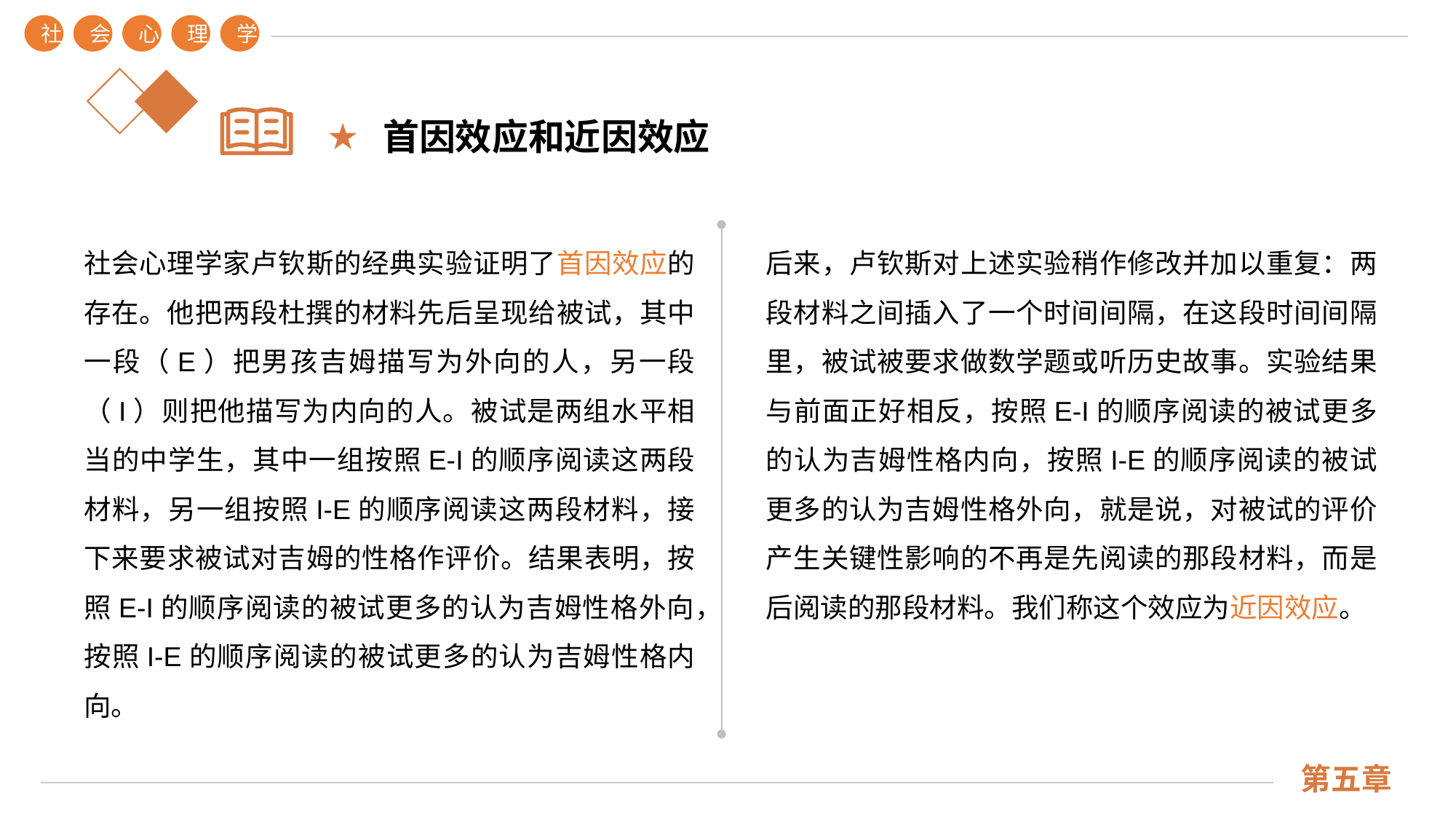

社
会
心
理
学
第五章

★
首因效应和近因效应
社会心理学家卢钦斯的经典实验证明了首因效应的存在。他把两段杜撰的材料先后呈现给被试，其中一段（E）把男孩吉姆描写为外向的人，另一段（I）则把他描写为内向的人。被试是两组水平相当的中学生，其中一组按照E-I的顺序阅读这两段材料，另一组按照I-E的顺序阅读这两段材料，接下来要求被试对吉姆的性格作评价。结果表明，按照E-I的顺序阅读的被试更多的认为吉姆性格外向，按照I-E的顺序阅读的被试更多的认为吉姆性格内向。

后来，卢钦斯对上述实验稍作修改并加以重复：两段材料之间插入了一个时间间隔，在这段时间间隔里，被试被要求做数学题或听历史故事。实验结果与前面正好相反，按照E-I的顺序阅读的被试更多的认为吉姆性格内向，按照I-E的顺序阅读的被试更多的认为吉姆性格外向，就是说，对被试的评价产生关键性影响的不再是先阅读的那段材料，而是后阅读的那段材料。我们称这个效应为近因效应。